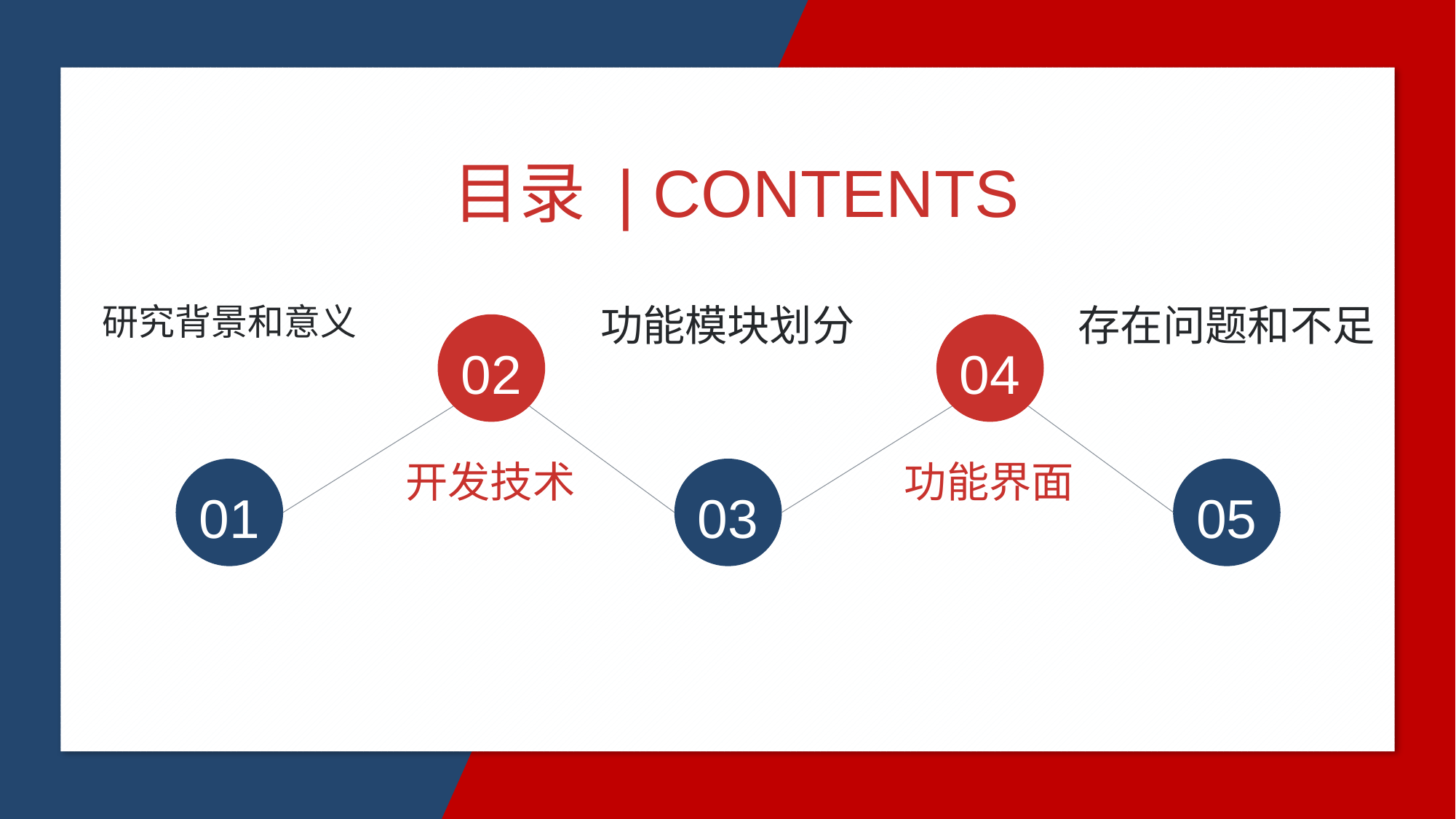

目录 | CONTENTS
研究背景和意义
功能模块划分
存在问题和不足
02
04
开发技术
功能界面
01
03
05